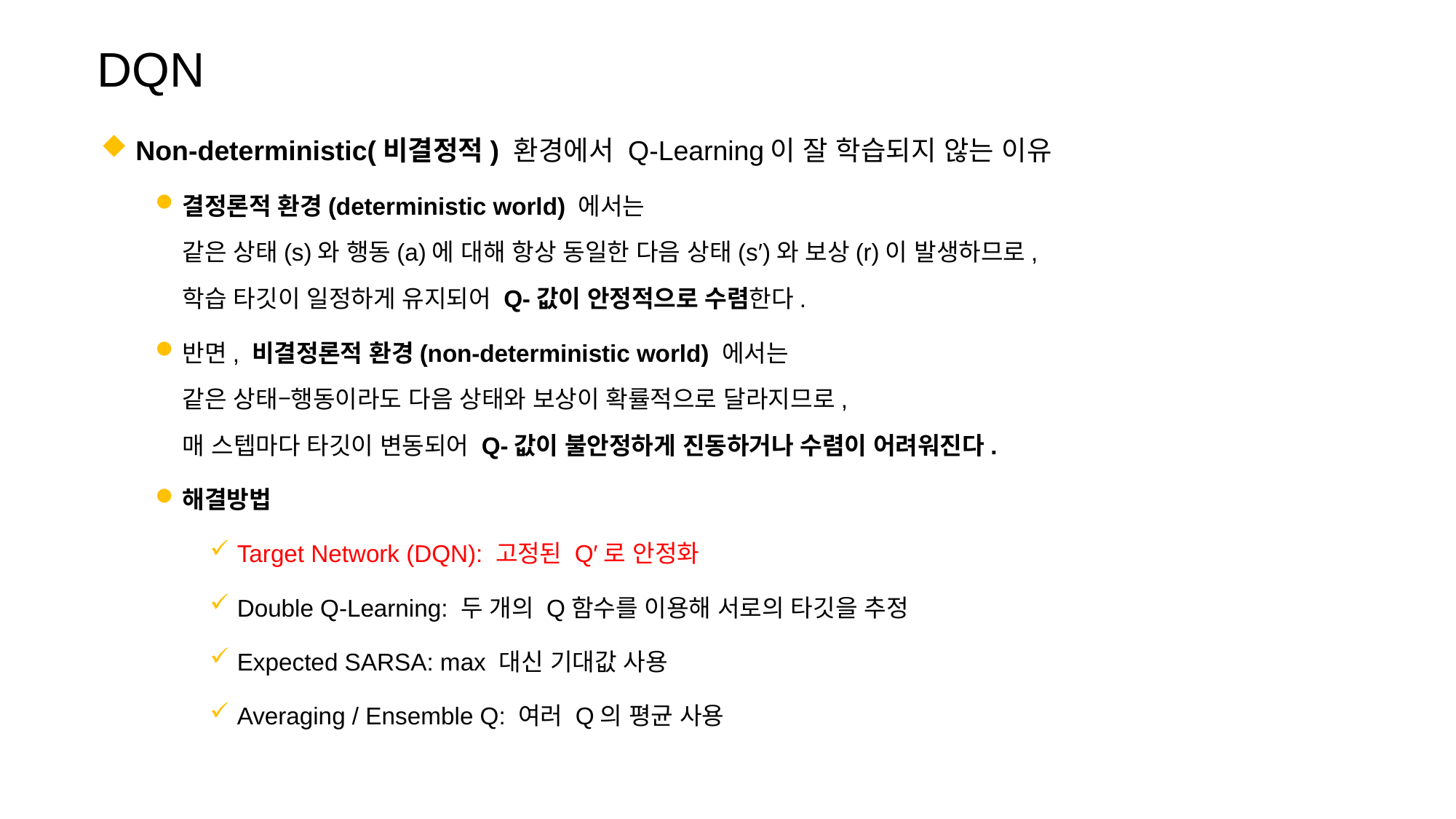

DQN
 Non-deterministic(비결정적) 환경에서 Q-Learning이 잘 학습되지 않는 이유
결정론적 환경(deterministic world) 에서는
같은 상태(s)와 행동(a)에 대해 항상 동일한 다음 상태(s′)와 보상(r)이 발생하므로,
학습 타깃이 일정하게 유지되어 Q-값이 안정적으로 수렴한다.
반면, 비결정론적 환경(non-deterministic world) 에서는
같은 상태–행동이라도 다음 상태와 보상이 확률적으로 달라지므로,
매 스텝마다 타깃이 변동되어 Q-값이 불안정하게 진동하거나 수렴이 어려워진다.
해결방법
Target Network (DQN): 고정된 Q′로 안정화
Double Q-Learning: 두 개의 Q함수를 이용해 서로의 타깃을 추정
Expected SARSA: max 대신 기대값 사용
Averaging / Ensemble Q: 여러 Q의 평균 사용